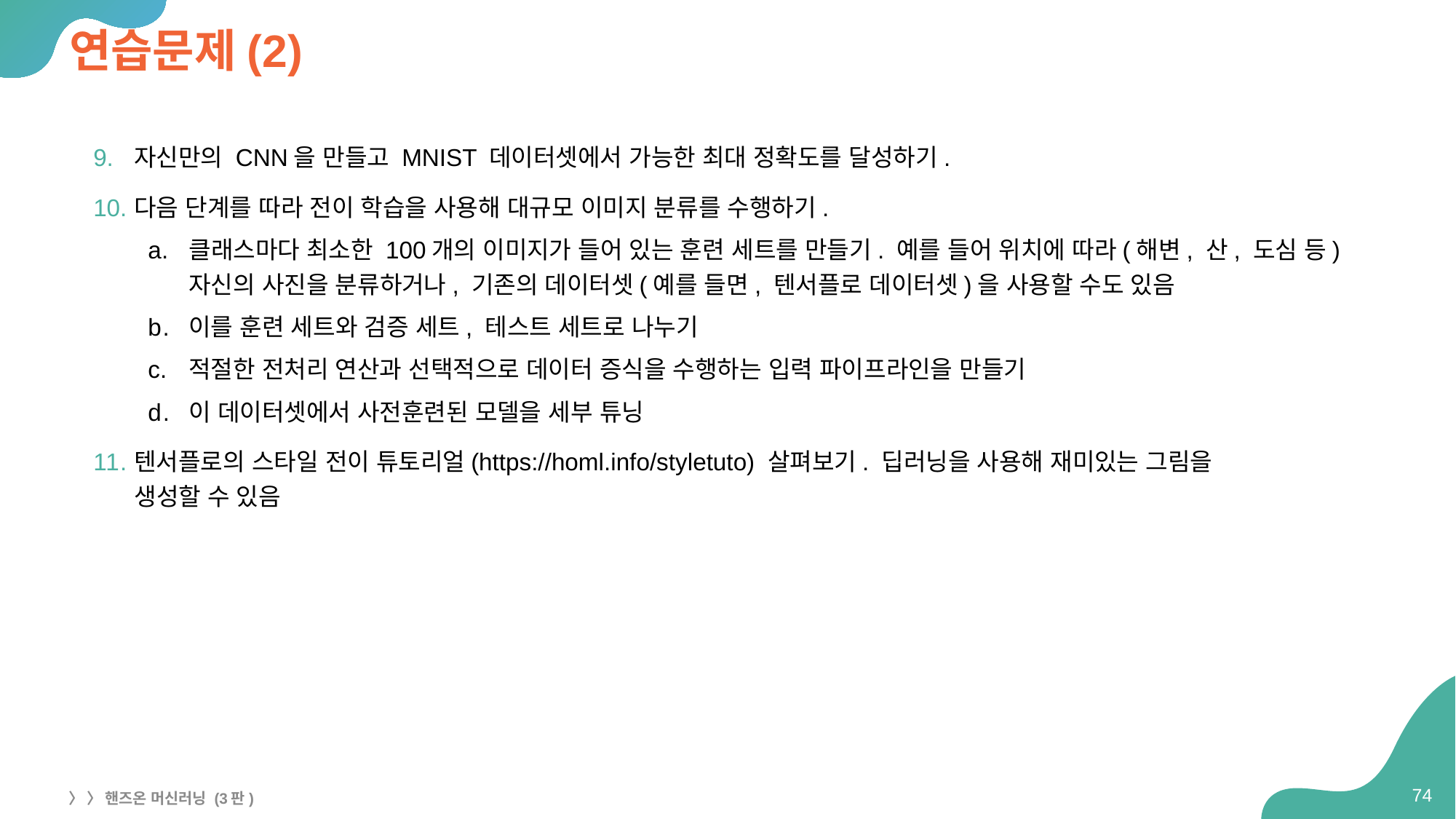

# 연습문제(2)
자신만의 CNN을 만들고 MNIST 데이터셋에서 가능한 최대 정확도를 달성하기.
다음 단계를 따라 전이 학습을 사용해 대규모 이미지 분류를 수행하기.
클래스마다 최소한 100개의 이미지가 들어 있는 훈련 세트를 만들기. 예를 들어 위치에 따라(해변, 산, 도심 등) 자신의 사진을 분류하거나, 기존의 데이터셋(예를 들면, 텐서플로 데이터셋)을 사용할 수도 있음
이를 훈련 세트와 검증 세트, 테스트 세트로 나누기
적절한 전처리 연산과 선택적으로 데이터 증식을 수행하는 입력 파이프라인을 만들기
이 데이터셋에서 사전훈련된 모델을 세부 튜닝
텐서플로의 스타일 전이 튜토리얼(https://homl.info/styletuto) 살펴보기. 딥러닝을 사용해 재미있는 그림을
생성할 수 있음
74
〉 〉 핸즈온 머신러닝 (3판)